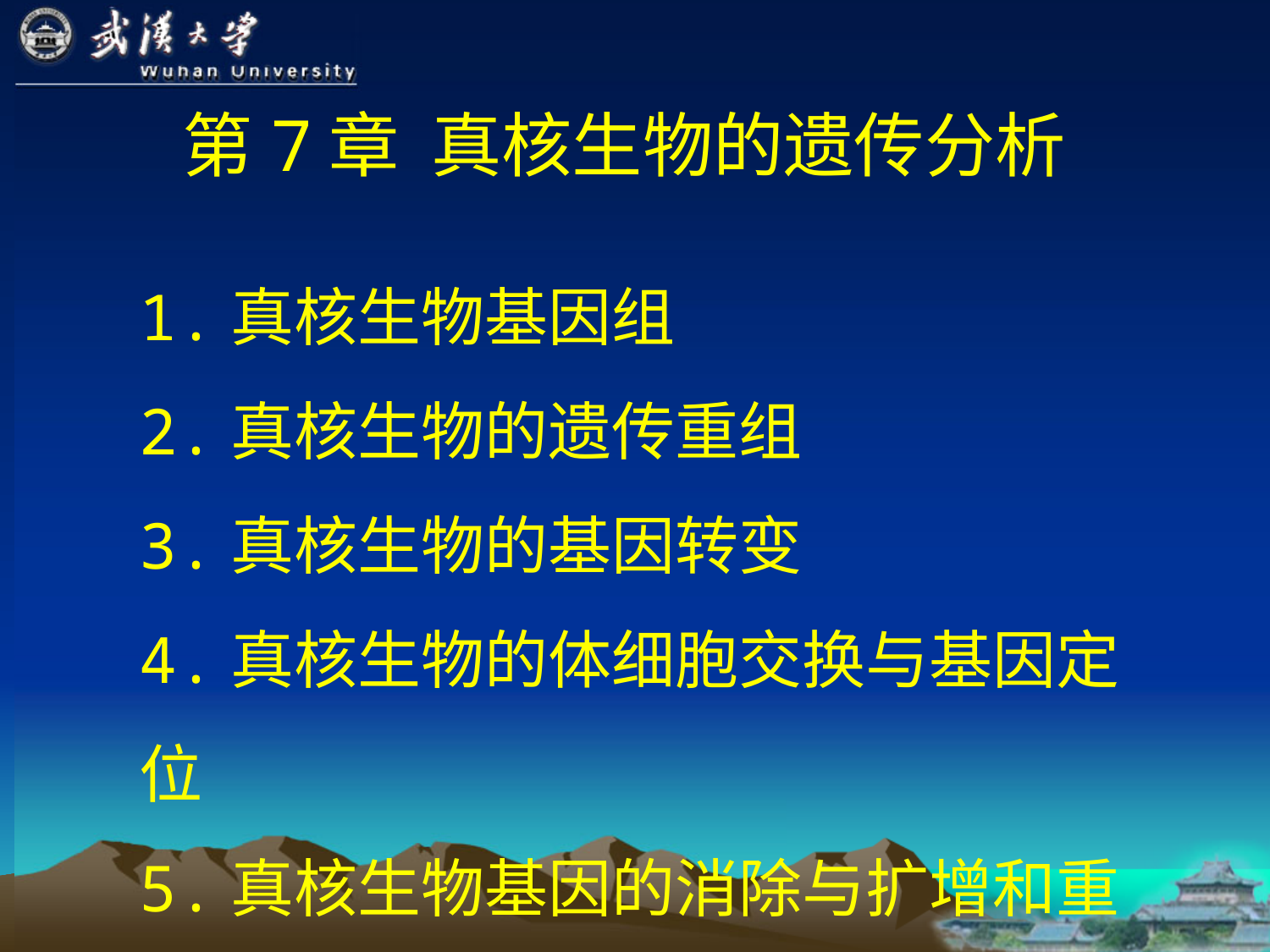

# 第7章  真核生物的遗传分析
1.真核生物基因组
2.真核生物的遗传重组
3.真核生物的基因转变
4.真核生物的体细胞交换与基因定位
5.真核生物基因的消除与扩增和重排